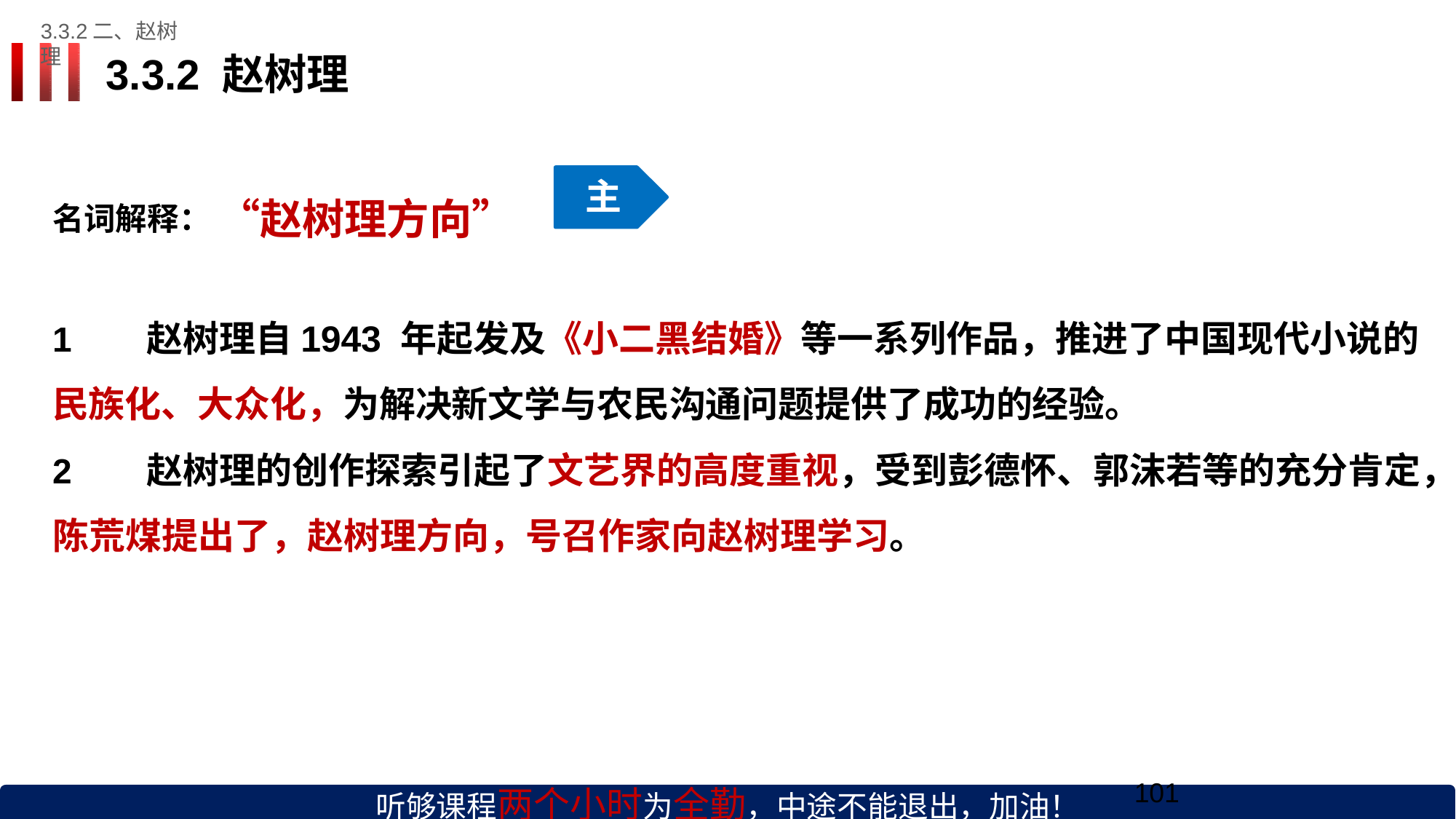

3.3.2二、赵树理

# 3.3.2 赵树理

主
名词解释： “赵树理方向”
赵树理自1943 年起发及《小二黑结婚》等一系列作品，推进了中国现代小说的
民族化、大众化，为解决新文学与农民沟通问题提供了成功的经验。
赵树理的创作探索引起了文艺界的高度重视，受到彭德怀、郭沫若等的充分肯定，
陈荒煤提出了，赵树理方向，号召作家向赵树理学习。
101

听够课程两个小时为全勤，中途不能退出，加油！